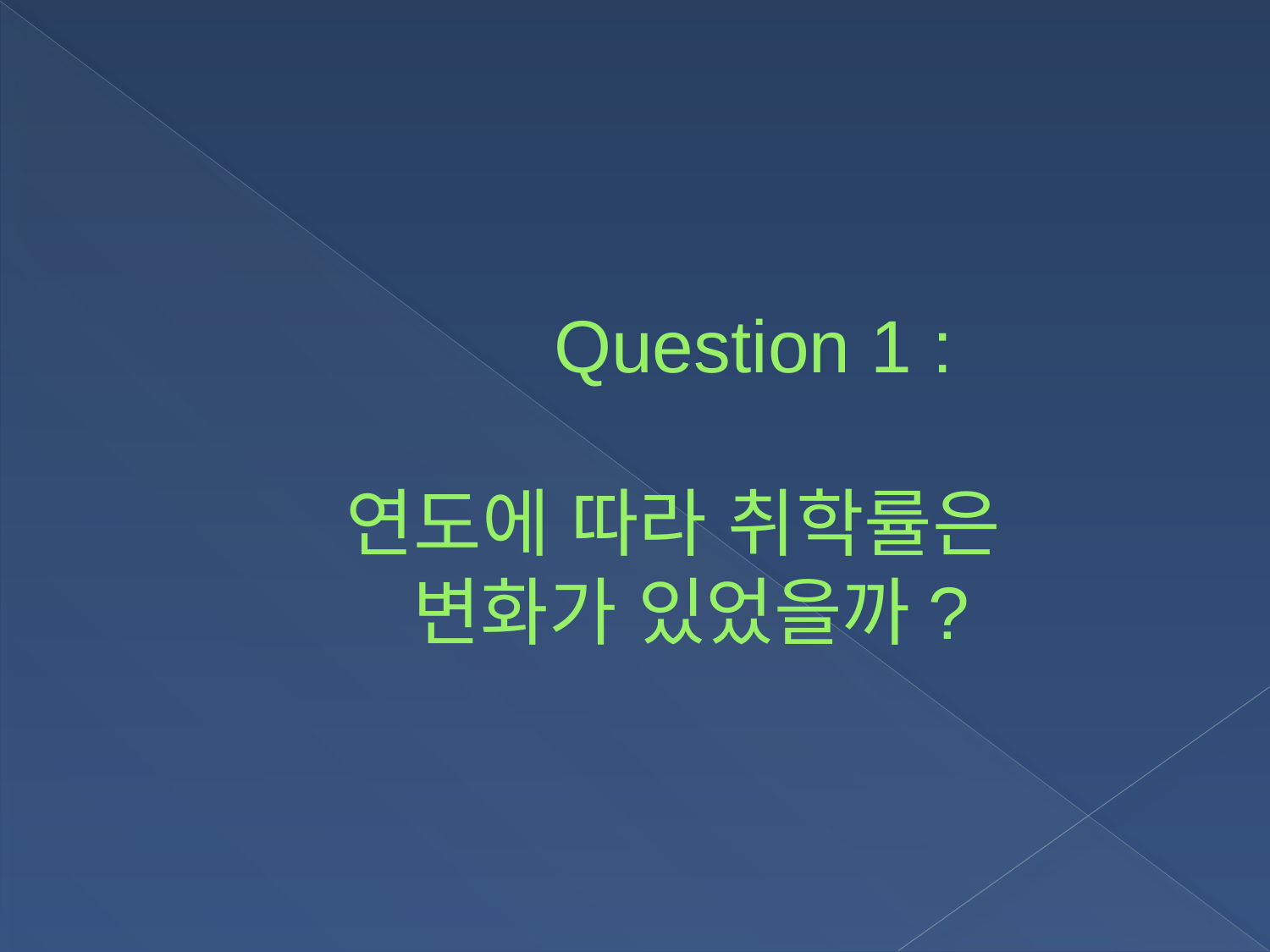

# Question 1 : 연도에 따라 취학률은 변화가 있었을까?